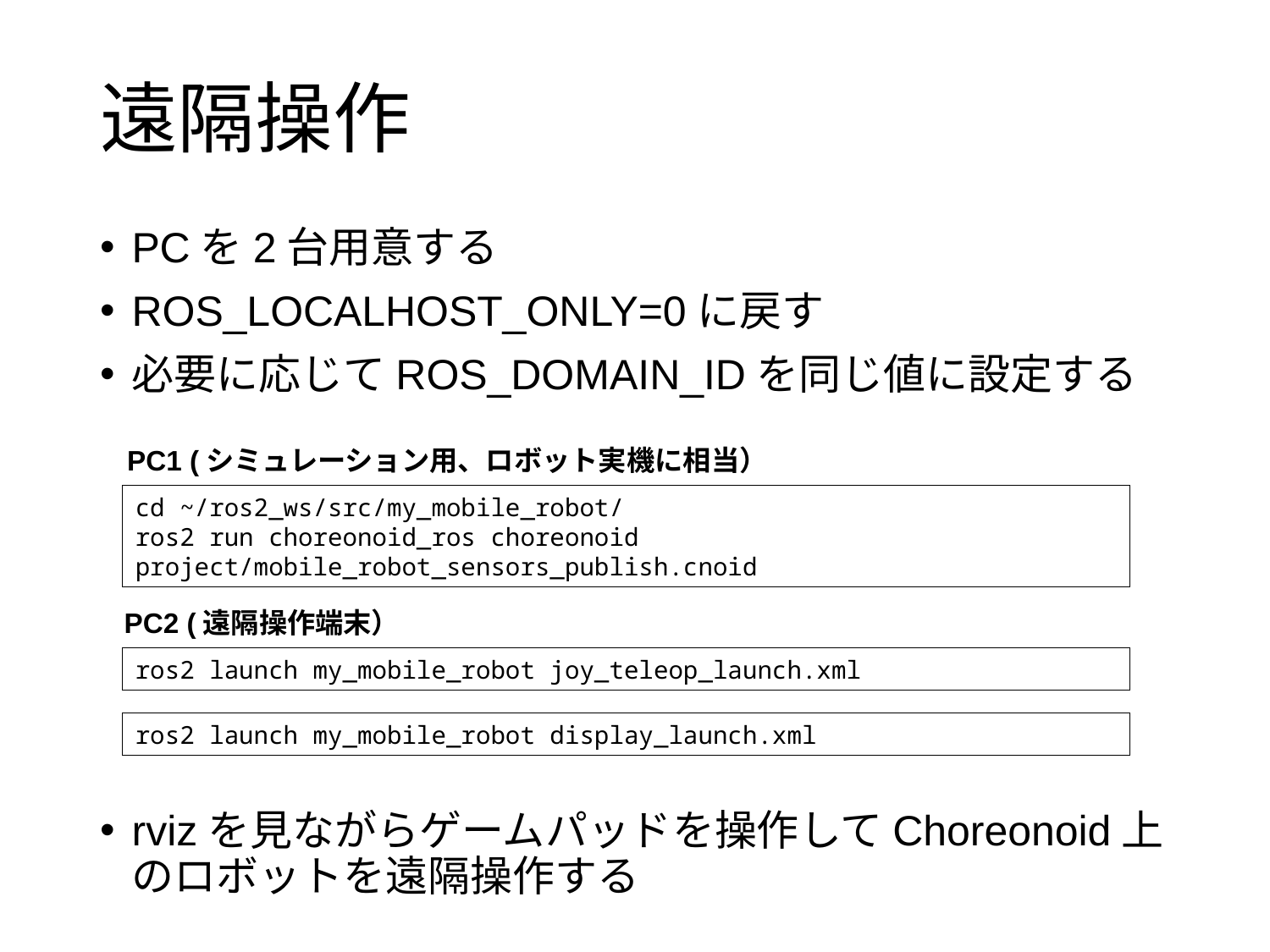

# 遠隔操作
PCを2台用意する
ROS_LOCALHOST_ONLY=0に戻す
必要に応じてROS_DOMAIN_IDを同じ値に設定する
PC1 (シミュレーション用、ロボット実機に相当）
cd ~/ros2_ws/src/my_mobile_robot/
ros2 run choreonoid_ros choreonoid  project/mobile_robot_sensors_publish.cnoid
PC2 (遠隔操作端末）
ros2 launch my_mobile_robot joy_teleop_launch.xml
ros2 launch my_mobile_robot display_launch.xml
rvizを見ながらゲームパッドを操作してChoreonoid上のロボットを遠隔操作する